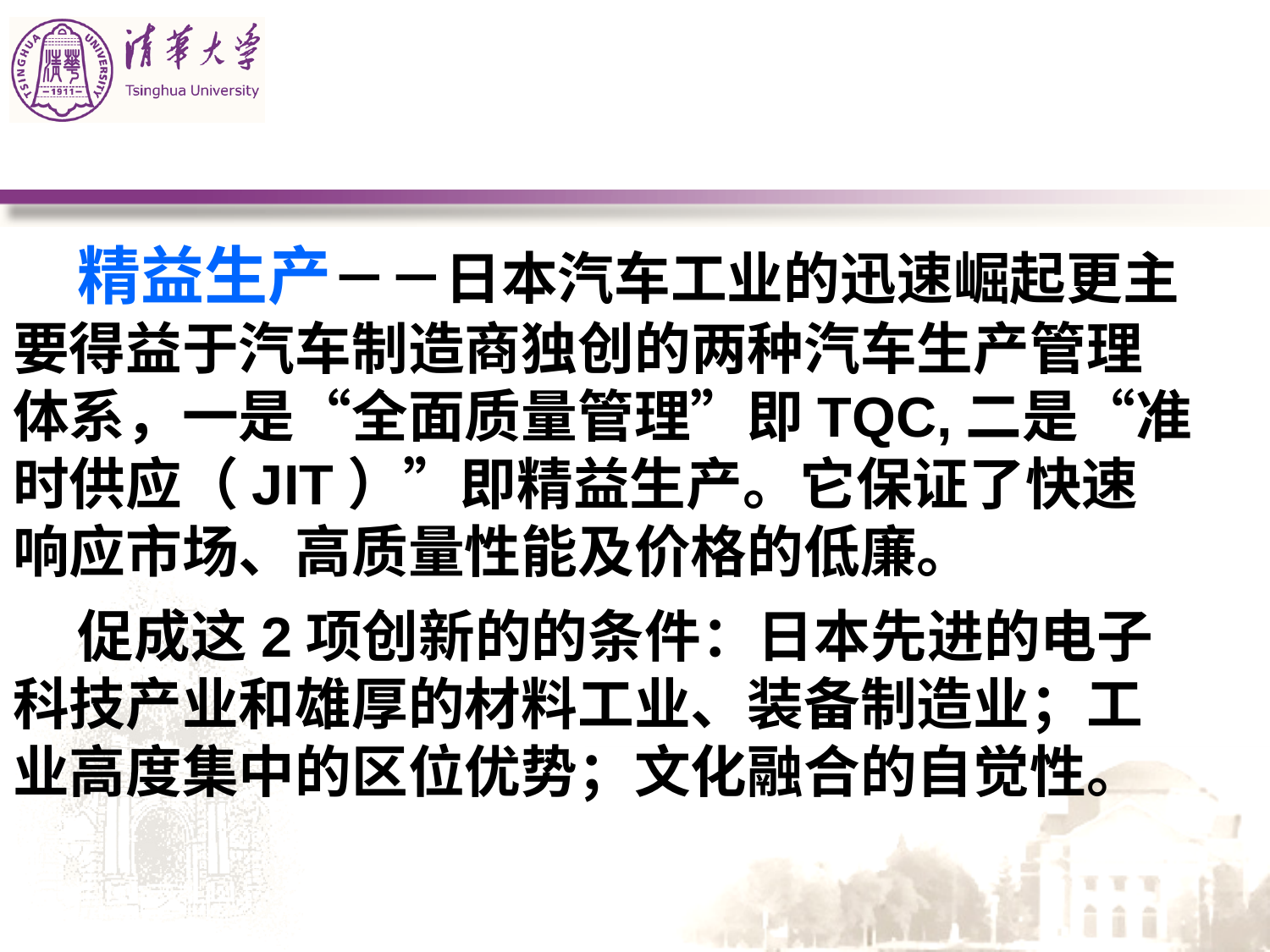

#
   精益生产－－日本汽车工业的迅速崛起更主要得益于汽车制造商独创的两种汽车生产管理体系，一是“全面质量管理”即TQC,二是“准时供应（JIT）”即精益生产。它保证了快速响应市场、高质量性能及价格的低廉。
    促成这2项创新的的条件：日本先进的电子科技产业和雄厚的材料工业、装备制造业；工业高度集中的区位优势；文化融合的自觉性。